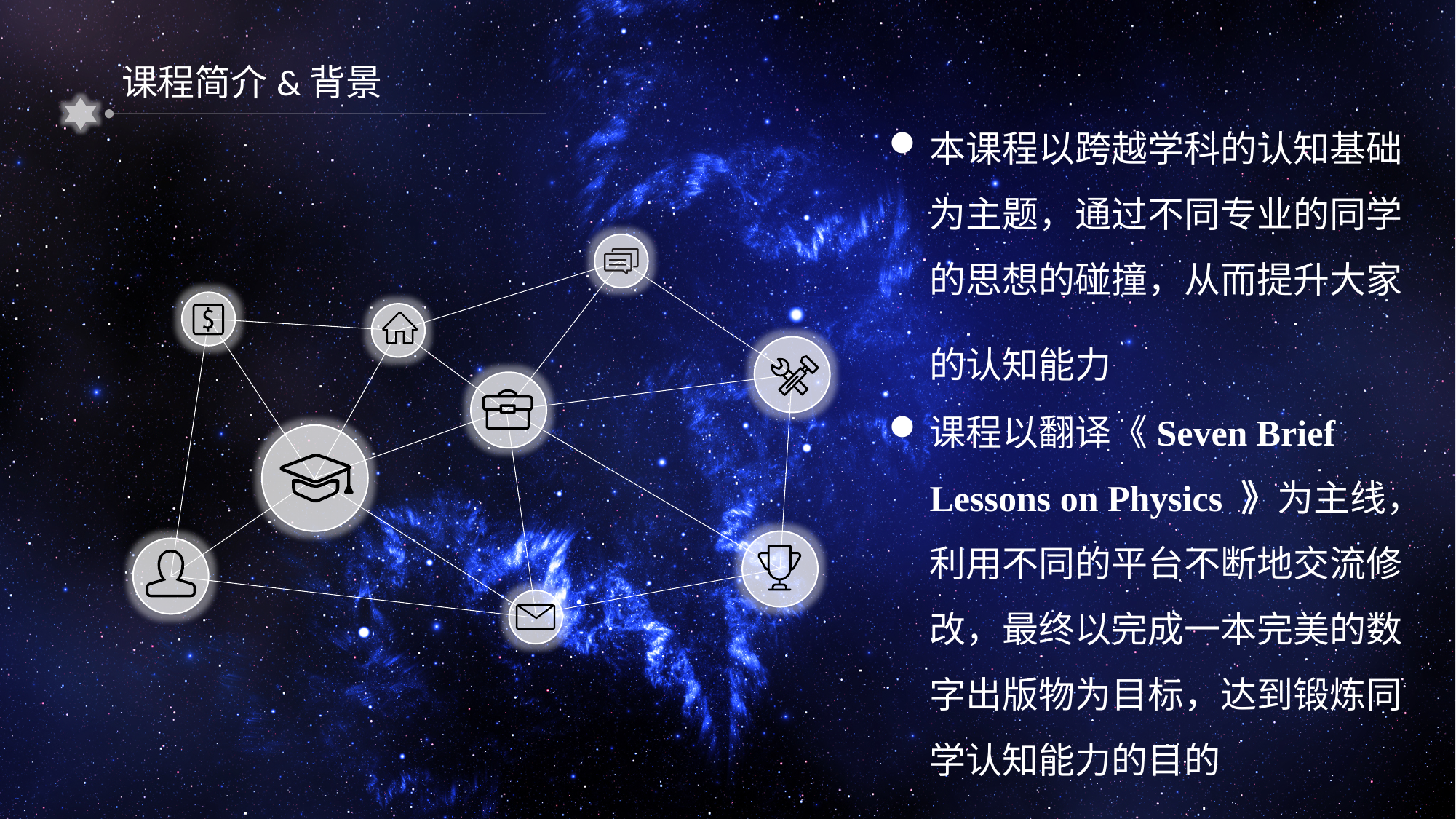

课程简介&背景
本课程以跨越学科的认知基础为主题，通过不同专业的同学的思想的碰撞，从而提升大家的认知能力
课程以翻译《Seven Brief Lessons on Physics 》为主线，利用不同的平台不断地交流修改，最终以完成一本完美的数字出版物为目标，达到锻炼同学认知能力的目的